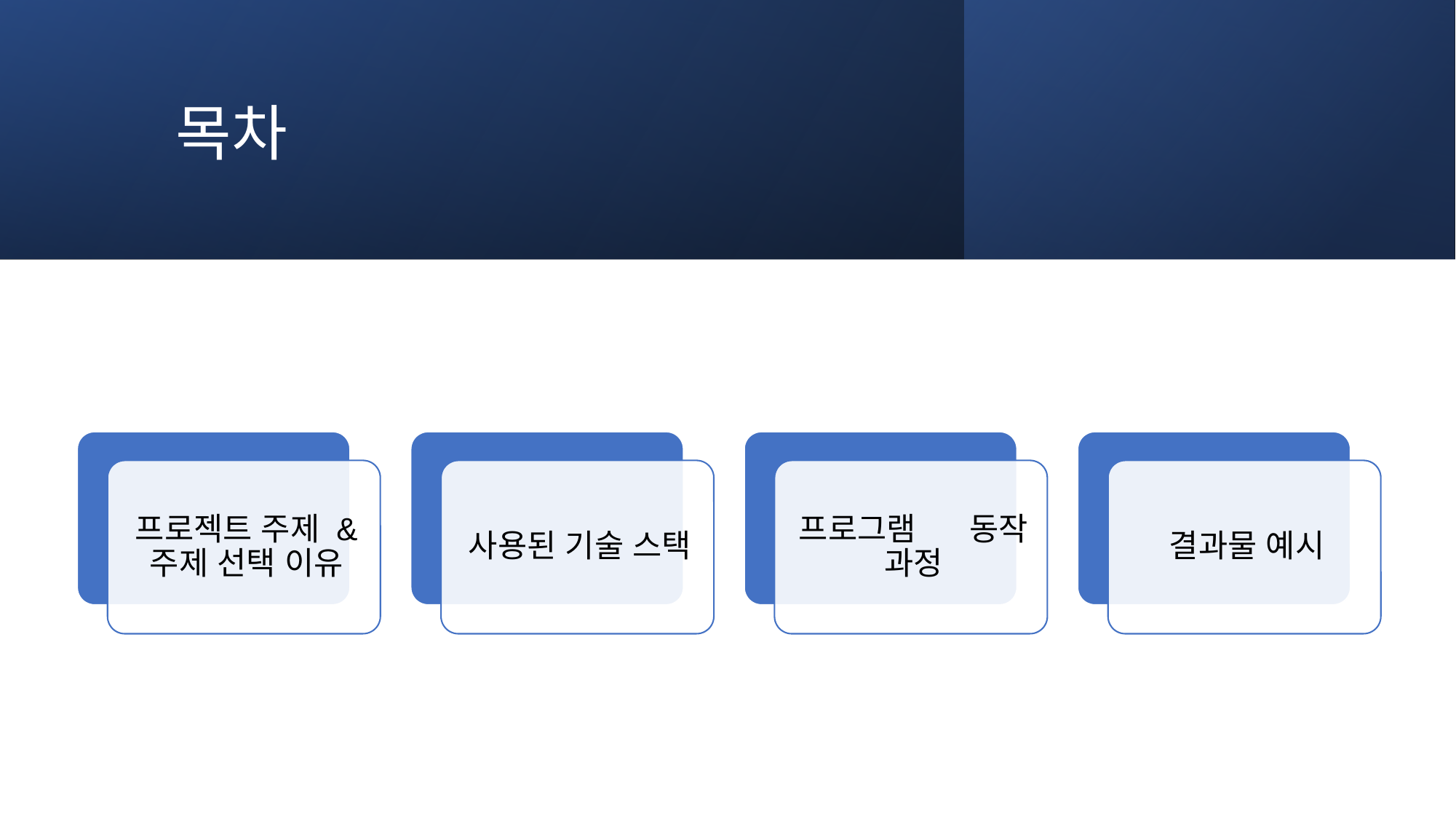

# 목차
프로젝트 주제 & 주제 선택 이유
사용된 기술 스택
프로그램      동작 과정
결과물 예시